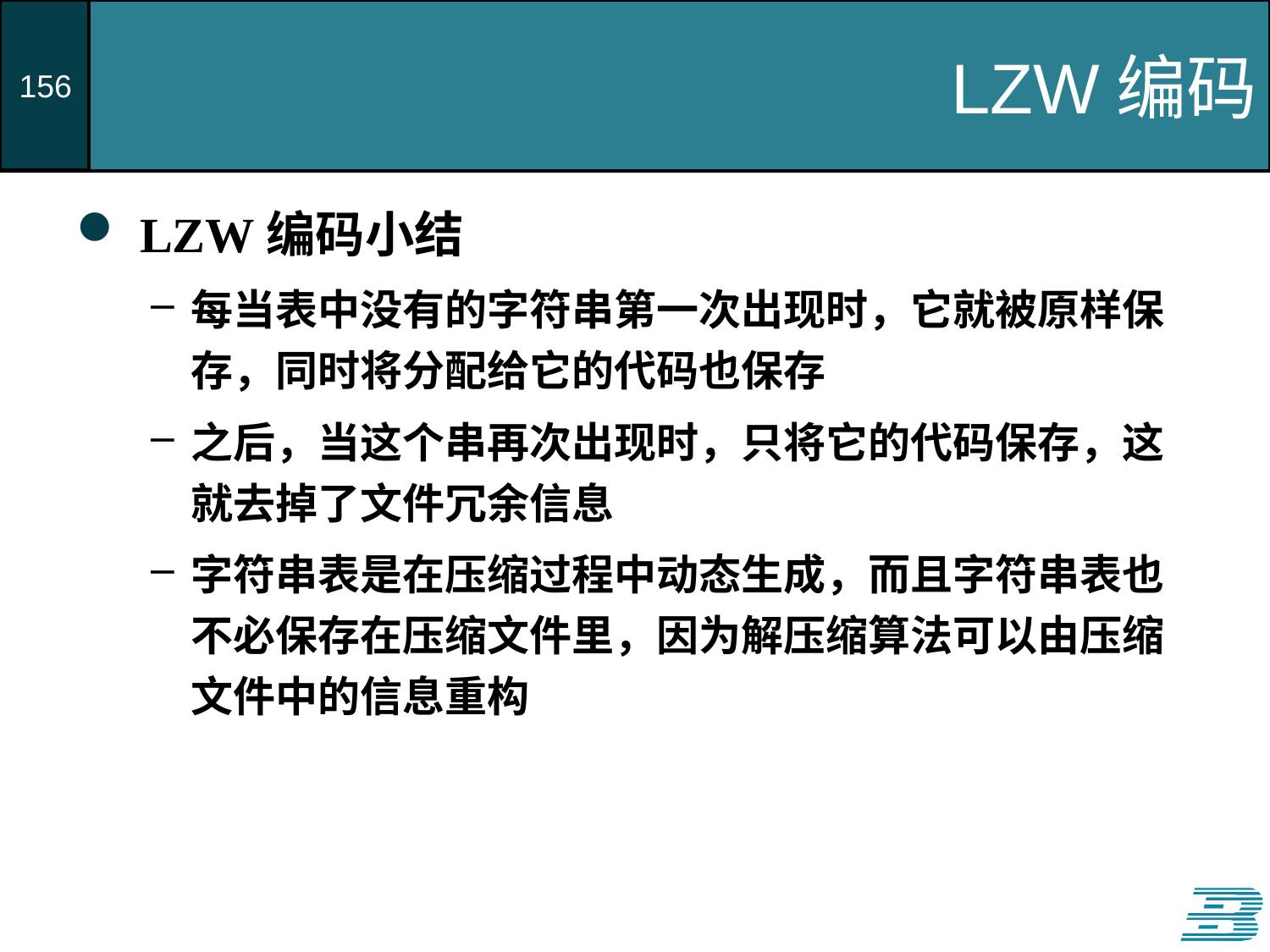

# LZW编码
LZW编码小结
每当表中没有的字符串第一次出现时，它就被原样保存，同时将分配给它的代码也保存
之后，当这个串再次出现时，只将它的代码保存，这就去掉了文件冗余信息
字符串表是在压缩过程中动态生成，而且字符串表也不必保存在压缩文件里，因为解压缩算法可以由压缩文件中的信息重构